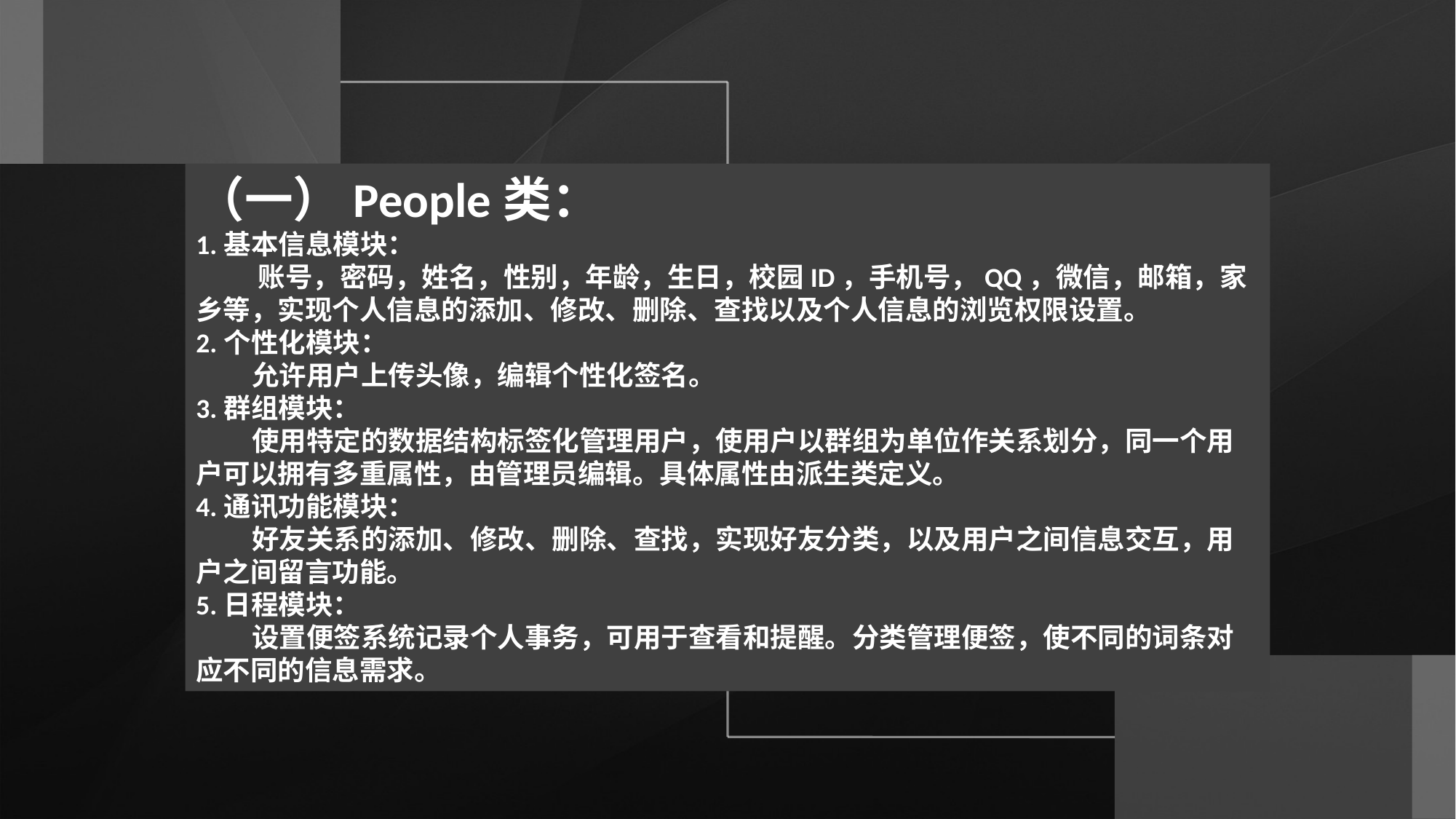

（一）People类：
1.基本信息模块：
         账号，密码，姓名，性别，年龄，生日，校园ID，手机号，QQ，微信，邮箱，家乡等，实现个人信息的添加、修改、删除、查找以及个人信息的浏览权限设置。
2.个性化模块：
        允许用户上传头像，编辑个性化签名。
3.群组模块：
        使用特定的数据结构标签化管理用户，使用户以群组为单位作关系划分，同一个用户可以拥有多重属性，由管理员编辑。具体属性由派生类定义。
4.通讯功能模块：
        好友关系的添加、修改、删除、查找，实现好友分类，以及用户之间信息交互，用户之间留言功能。
5.日程模块：
        设置便签系统记录个人事务，可用于查看和提醒。分类管理便签，使不同的词条对应不同的信息需求。